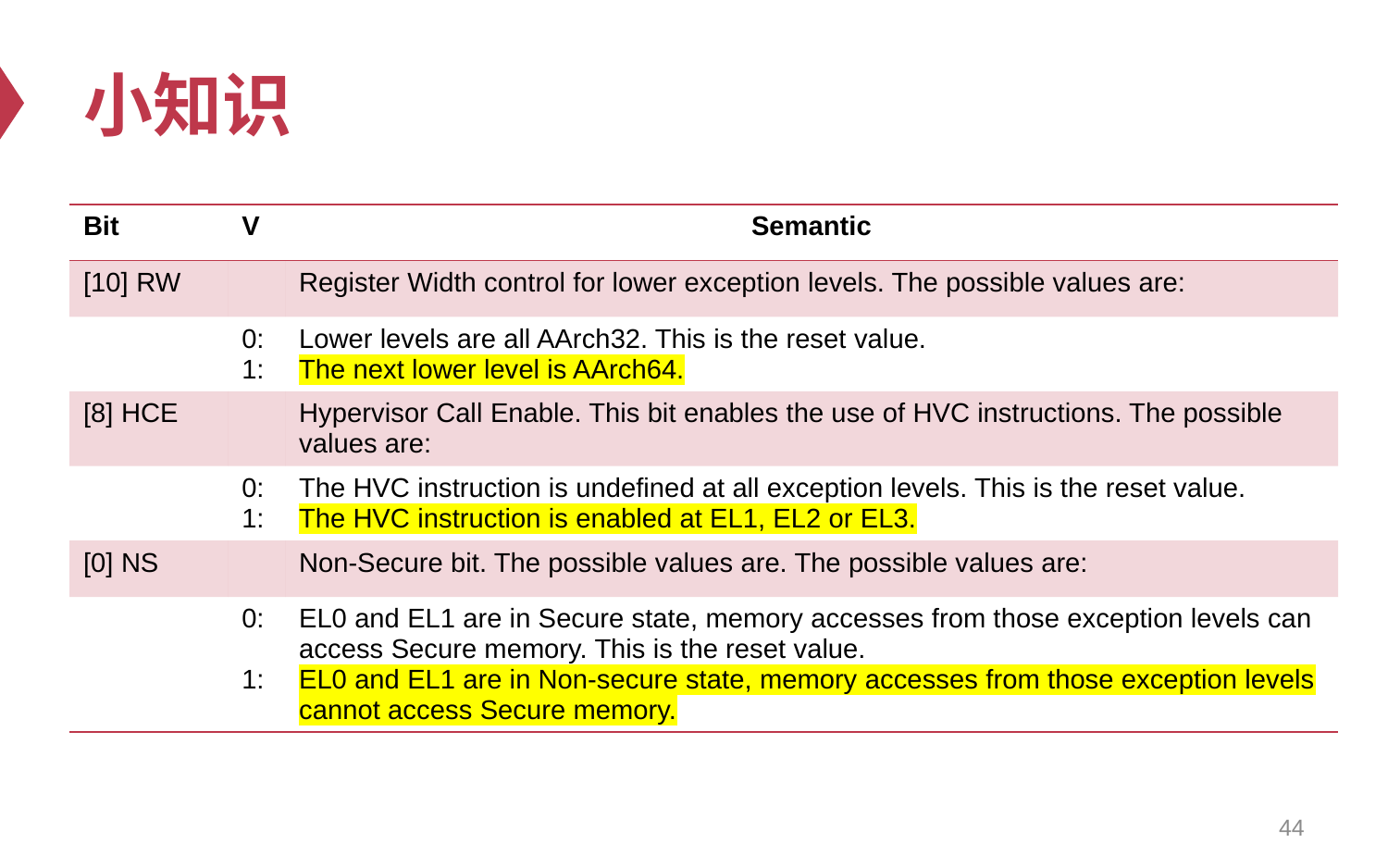

# 小知识
| Bit | V | Semantic |
| --- | --- | --- |
| [10] RW |  | Register Width control for lower exception levels. The possible values are: |
|  | 0: 1: | Lower levels are all AArch32. This is the reset value. The next lower level is AArch64. |
| [8] HCE |  | Hypervisor Call Enable. This bit enables the use of HVC instructions. The possible values are: |
|  | 0: 1: | The HVC instruction is undefined at all exception levels. This is the reset value. The HVC instruction is enabled at EL1, EL2 or EL3. |
| [0] NS |  | Non-Secure bit. The possible values are. The possible values are: |
|  | 0: 1: | EL0 and EL1 are in Secure state, memory accesses from those exception levels can access Secure memory. This is the reset value. EL0 and EL1 are in Non-secure state, memory accesses from those exception levels cannot access Secure memory. |
44